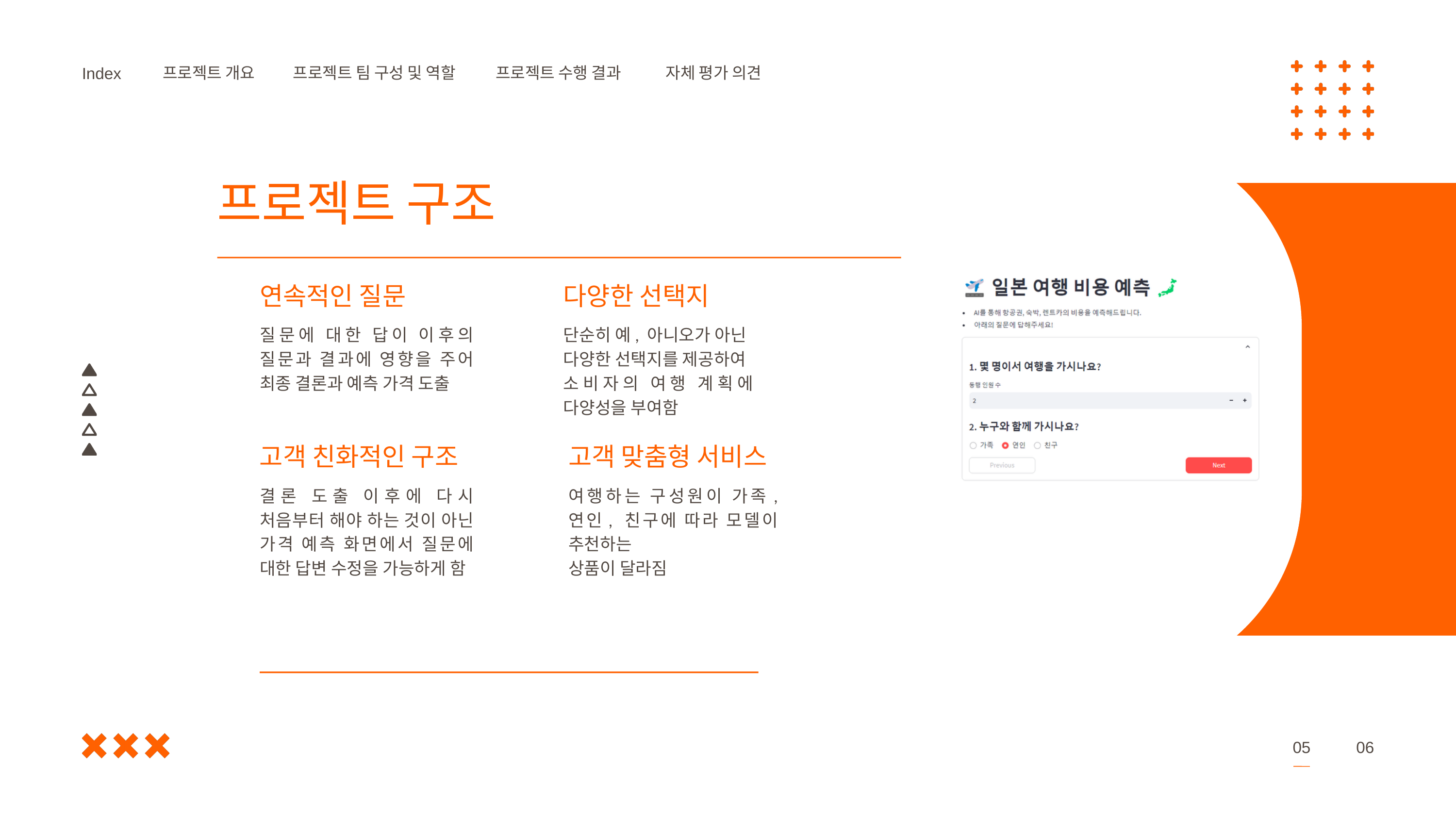

프로젝트 개요
프로젝트 팀 구성 및 역할
프로젝트 수행 결과
자체 평가 의견
Index

프로젝트 구조

연속적인 질문
다양한 선택지
질문에 대한 답이 이후의 질문과 결과에 영향을 주어 최종 결론과 예측 가격 도출
단순히 예, 아니오가 아닌
다양한 선택지를 제공하여
소비자의 여행 계획에 다양성을 부여함

고객 친화적인 구조
고객 맞춤형 서비스
결론 도출 이후에 다시 처음부터 해야 하는 것이 아닌 가격 예측 화면에서 질문에 대한 답변 수정을 가능하게 함
여행하는 구성원이 가족, 연인, 친구에 따라 모델이 추천하는
상품이 달라짐

05
06